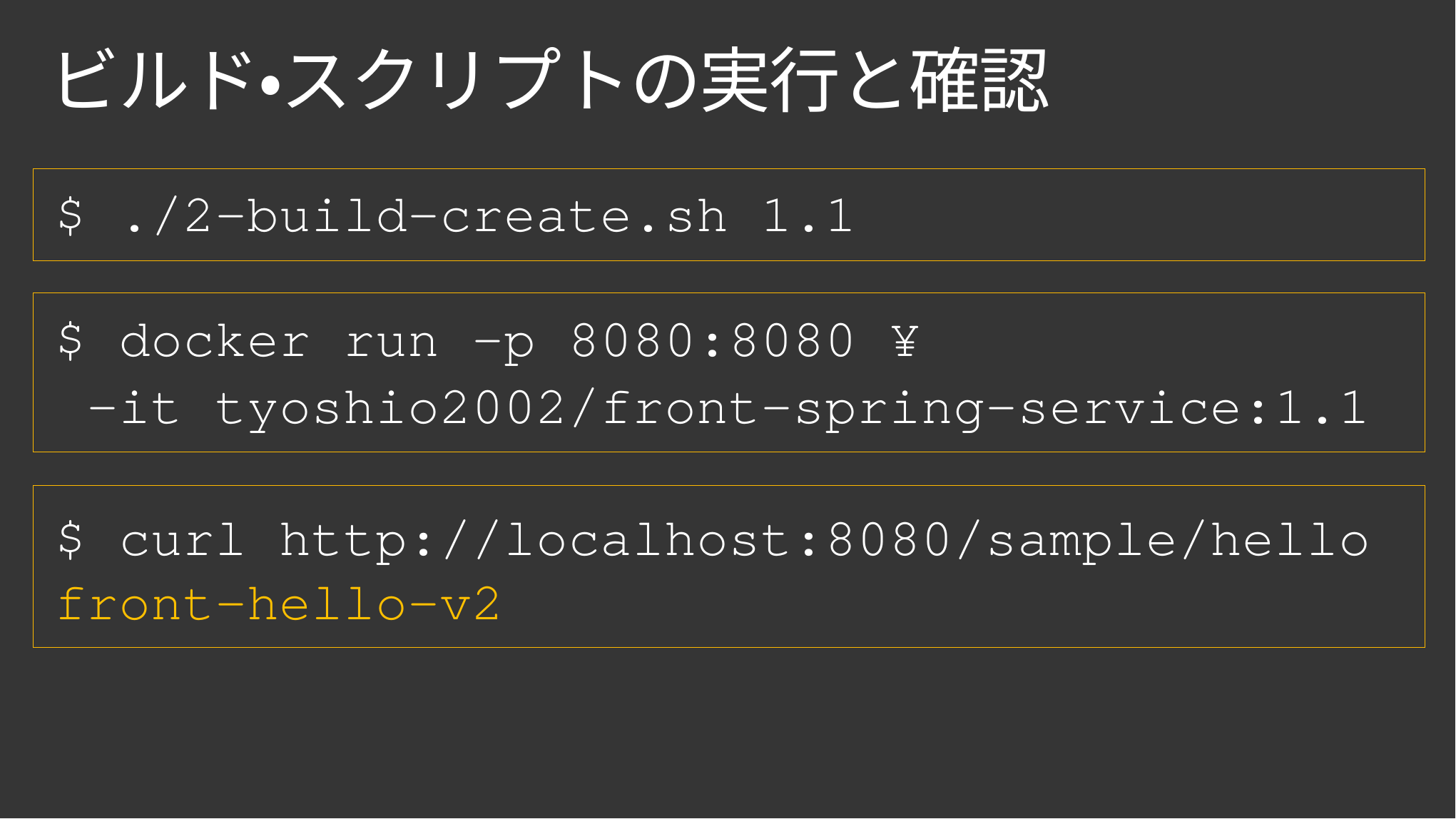

# ビルド・スクリプトの実行と確認
$ ./2-build-create.sh 1.1
$ docker run -p 8080:8080 ¥
 -it tyoshio2002/front-spring-service:1.1
$ curl http://localhost:8080/sample/hello
front-hello-v2